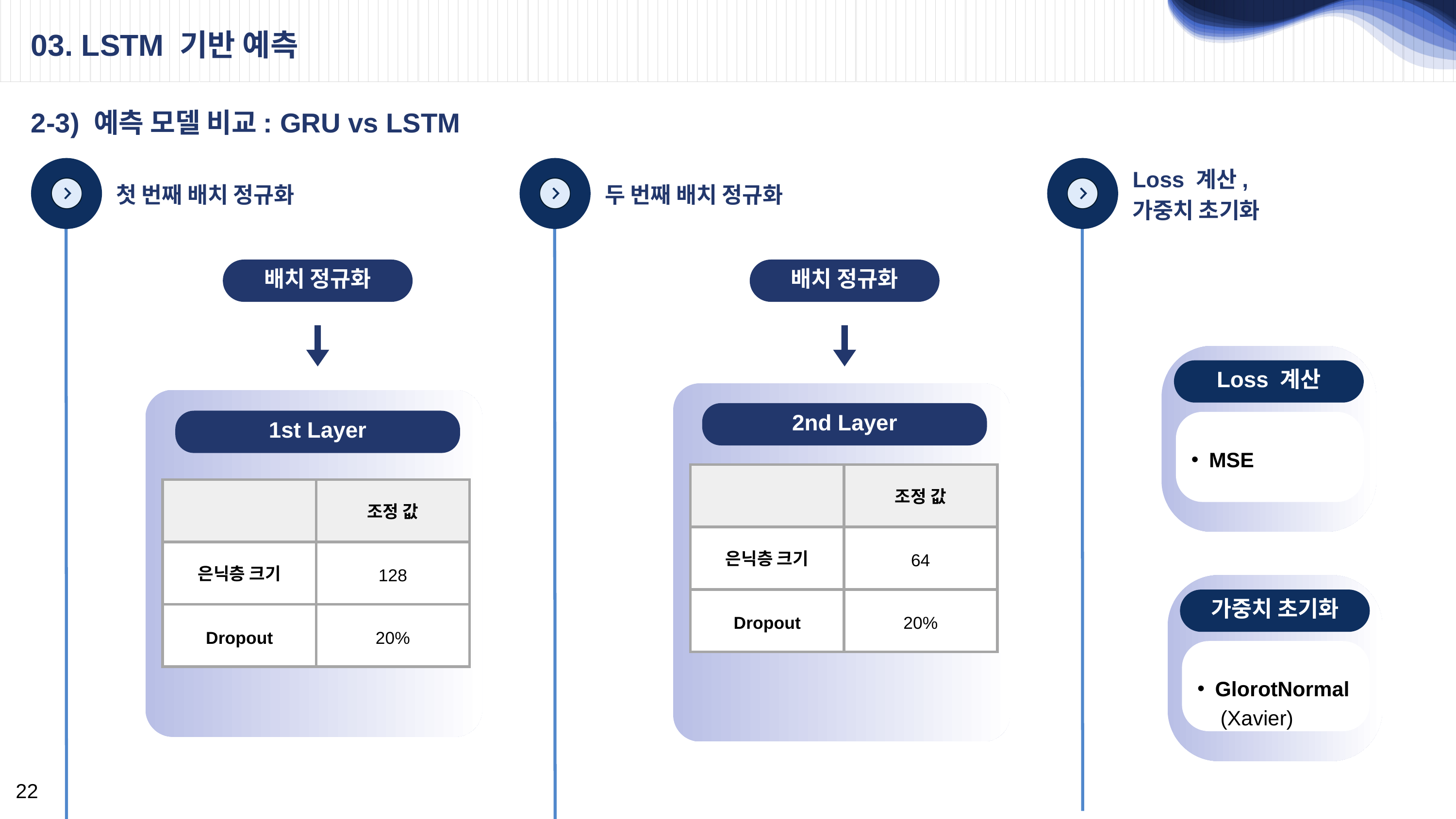

03. LSTM 기반 예측
2-3) 예측 모델 비교: GRU vs LSTM

Loss 계산,
가중치 초기화

첫 번째 배치 정규화
두 번째 배치 정규화

배치 정규화

배치 정규화

Loss 계산

2nd Layer

1st Layer

MSE
|  | 조정 값 |
| --- | --- |
| 은닉층 크기 | 64 |
| Dropout | 20% |
|  | 조정 값 |
| --- | --- |
| 은닉층 크기 | 128 |
| Dropout | 20% |

가중치 초기화

GlorotNormal
       (Xavier)
22